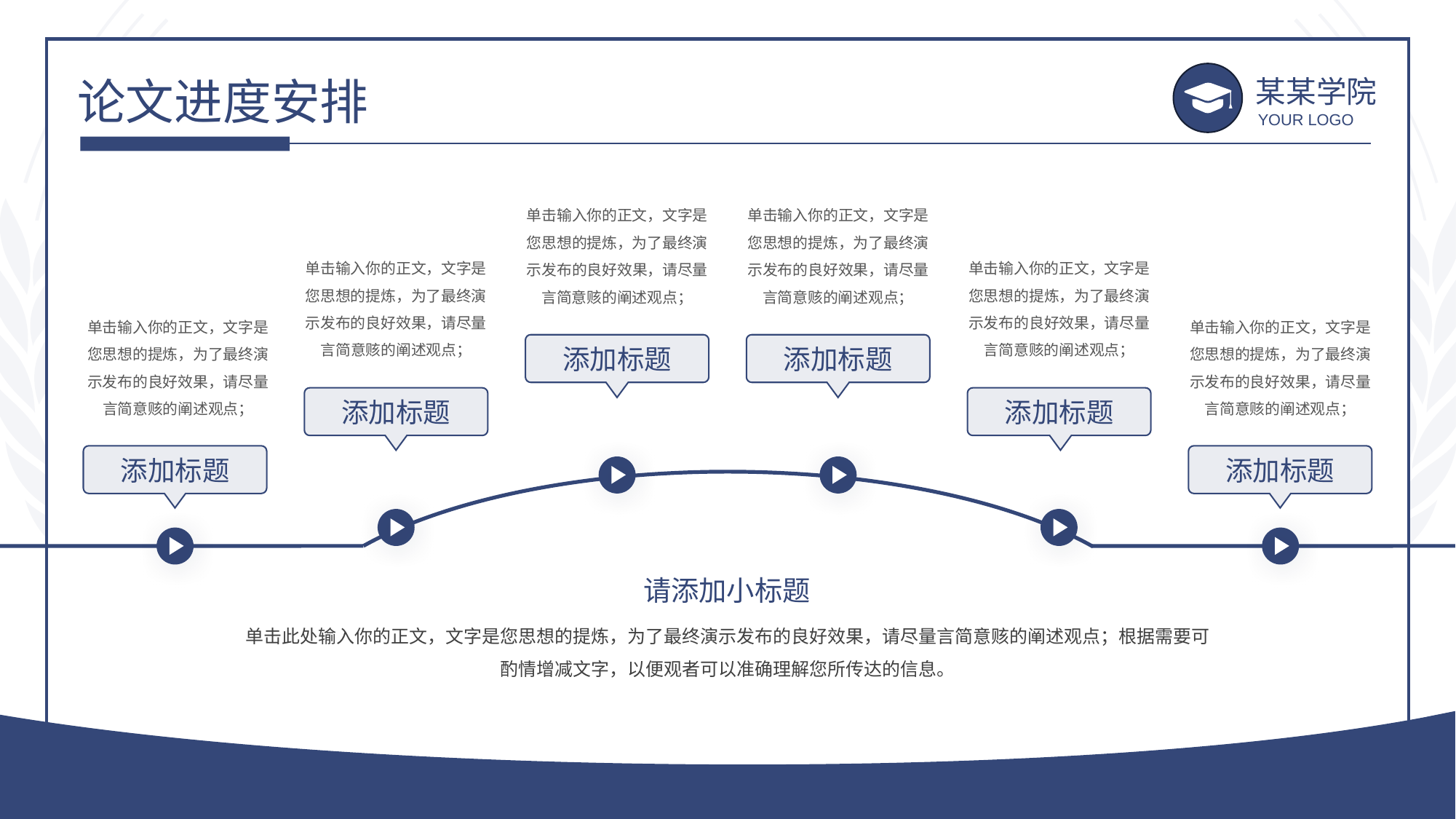

论文进度安排
某某学院

YOUR LOGO

单击输入你的正文，文字是您思想的提炼，为了最终演示发布的良好效果，请尽量言简意赅的阐述观点；
单击输入你的正文，文字是您思想的提炼，为了最终演示发布的良好效果，请尽量言简意赅的阐述观点；
单击输入你的正文，文字是您思想的提炼，为了最终演示发布的良好效果，请尽量言简意赅的阐述观点；
单击输入你的正文，文字是您思想的提炼，为了最终演示发布的良好效果，请尽量言简意赅的阐述观点；
单击输入你的正文，文字是您思想的提炼，为了最终演示发布的良好效果，请尽量言简意赅的阐述观点；
单击输入你的正文，文字是您思想的提炼，为了最终演示发布的良好效果，请尽量言简意赅的阐述观点；

添加标题
添加标题

添加标题
添加标题

添加标题
添加标题

请添加小标题
单击此处输入你的正文，文字是您思想的提炼，为了最终演示发布的良好效果，请尽量言简意赅的阐述观点；根据需要可酌情增减文字，以便观者可以准确理解您所传达的信息。